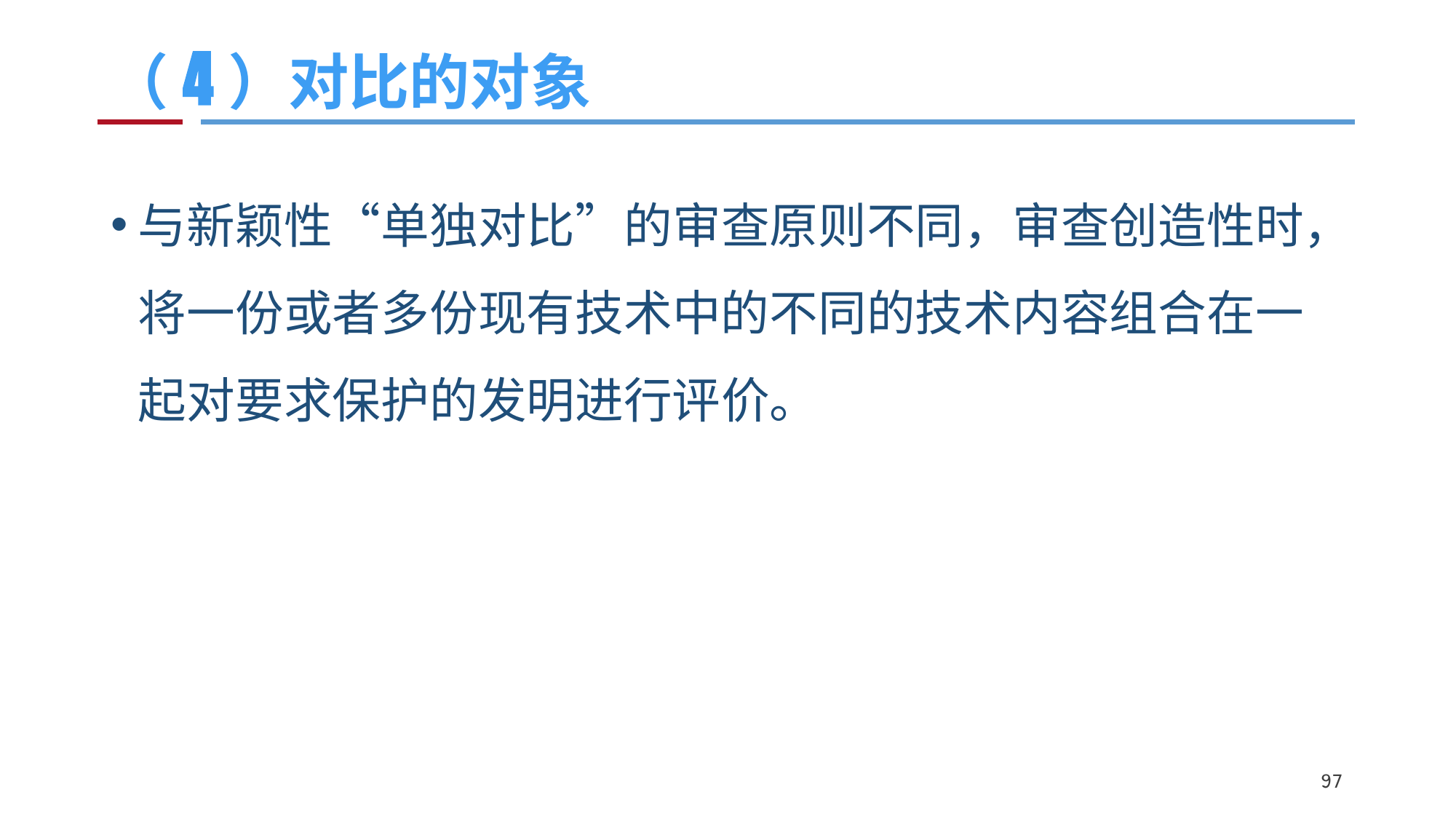

# （4）对比的对象
与新颖性“单独对比”的审查原则不同，审查创造性时，将一份或者多份现有技术中的不同的技术内容组合在一起对要求保护的发明进行评价。
97